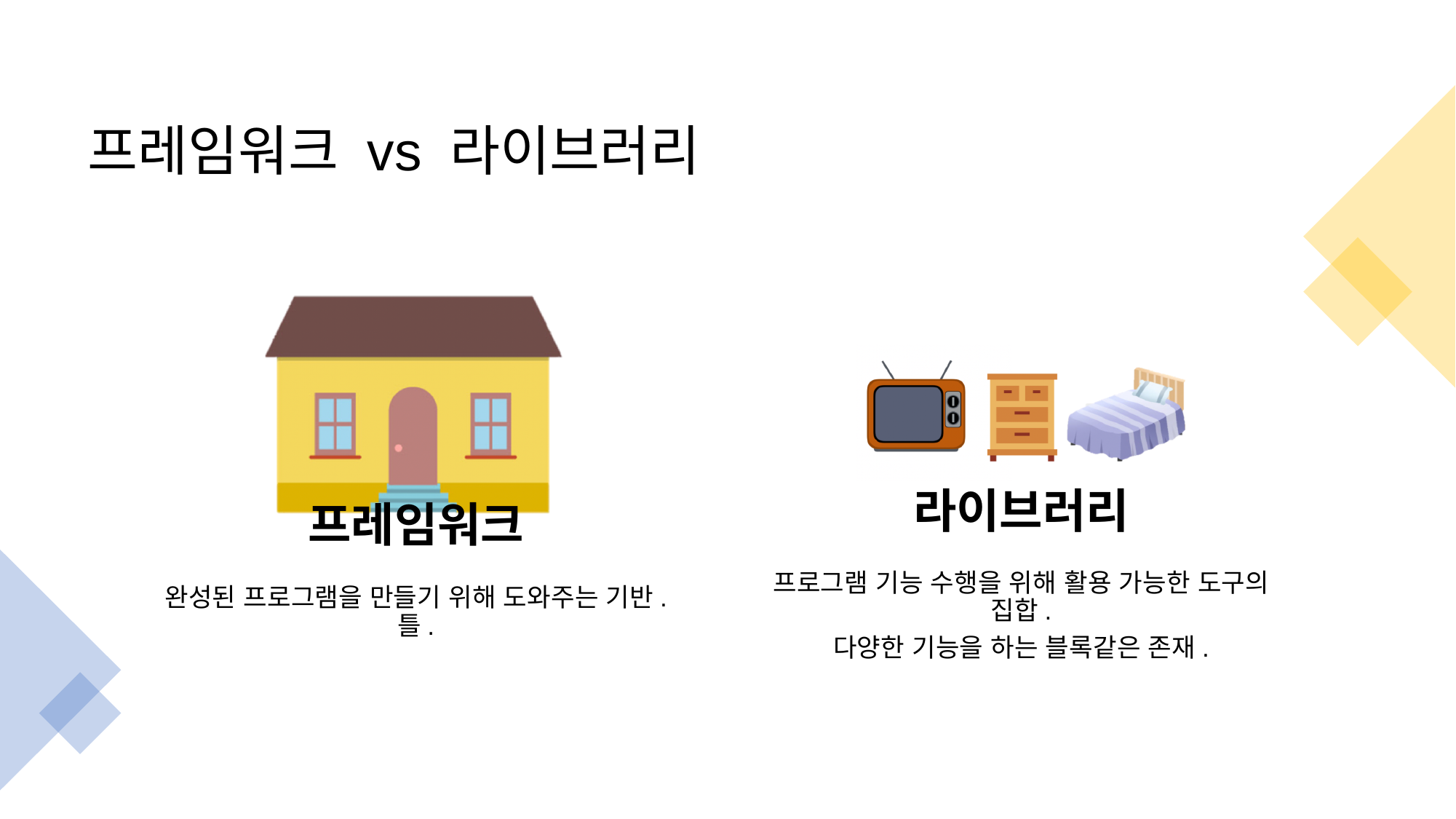

# 프레임워크 vs 라이브러리

프레임워크
완성된 프로그램을 만들기 위해 도와주는 기반. 틀.
라이브러리
프로그램 기능 수행을 위해 활용 가능한 도구의 집합.
다양한 기능을 하는 블록같은 존재.